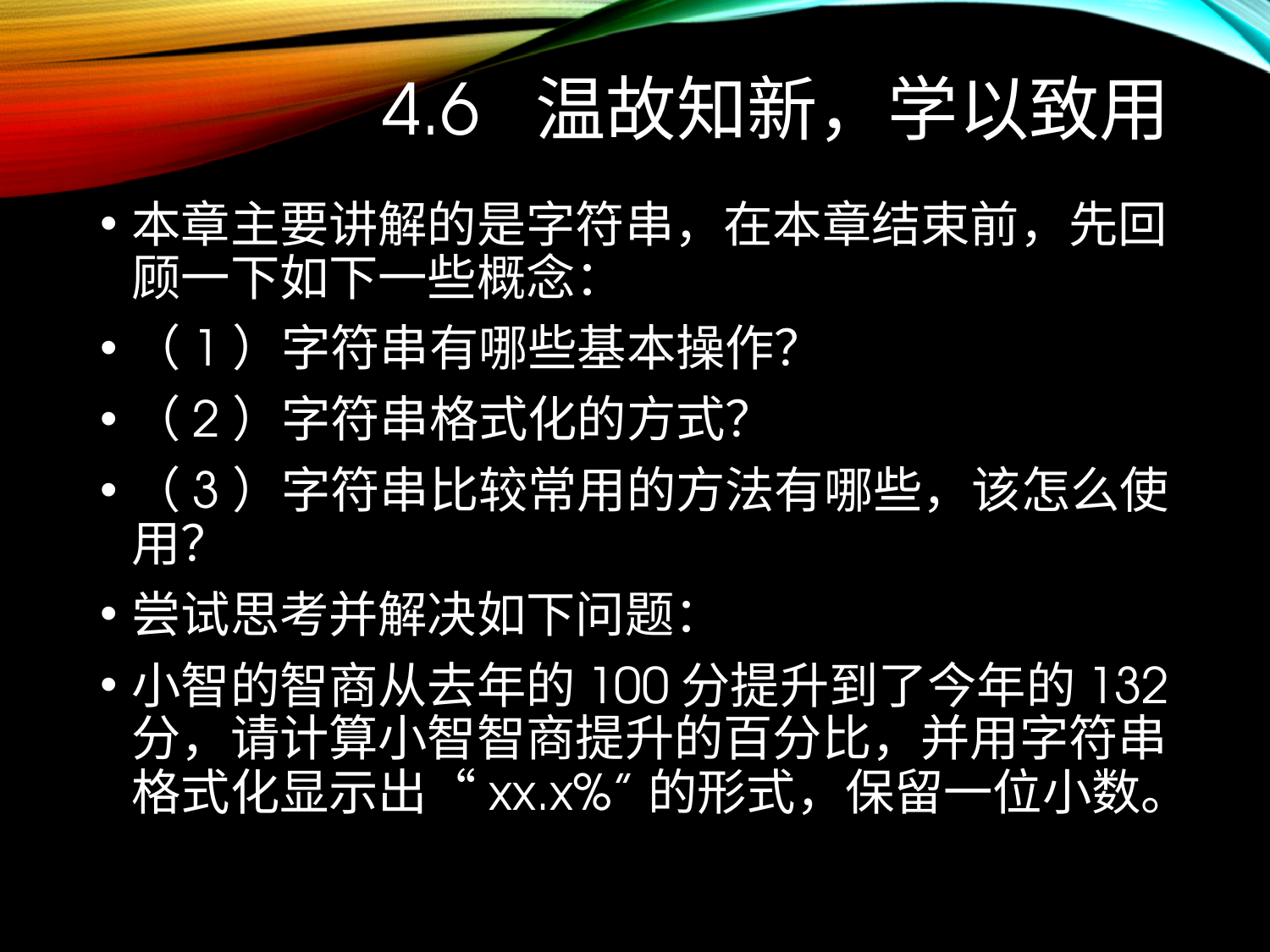

# 4.6  温故知新，学以致用
本章主要讲解的是字符串，在本章结束前，先回顾一下如下一些概念：
（1）字符串有哪些基本操作？
（2）字符串格式化的方式？
（3）字符串比较常用的方法有哪些，该怎么使用？
尝试思考并解决如下问题：
小智的智商从去年的100分提升到了今年的132分，请计算小智智商提升的百分比，并用字符串格式化显示出“xx.x%”的形式，保留一位小数。